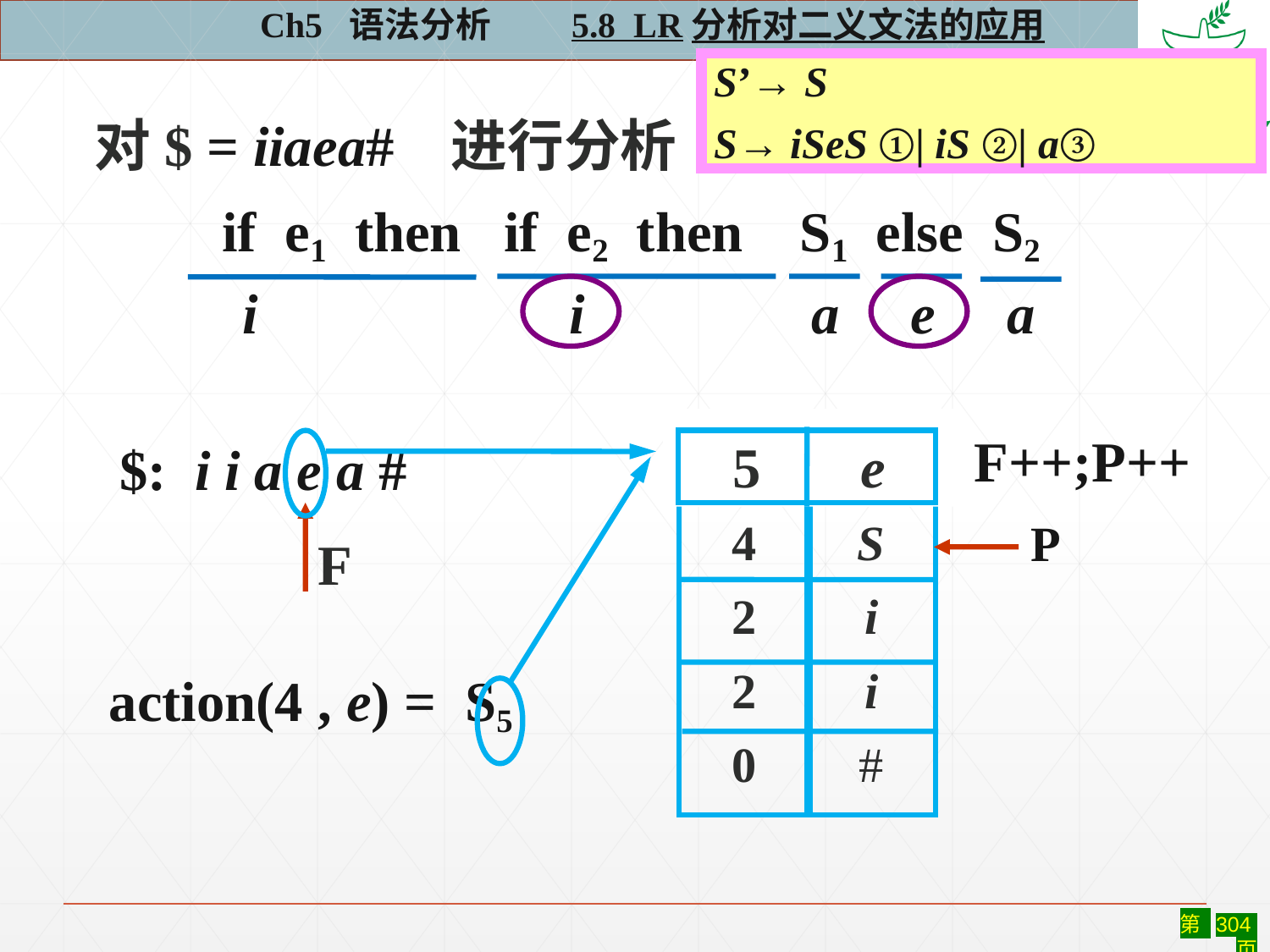

Ch5  语法分析         5.8  LR分析对二义文法的应用
S’→ S
S→ iSeS ①| iS ②| a③
对$ = iiaea#   进行分析
         if  e1  then   if  e2  then    S1  else  S2

i                      i                a     e     a

4
2
2
0

S
i
i
#

$:  i i a e a #

P

F
action(4 , e) =  S5

   5       e

F++;P++